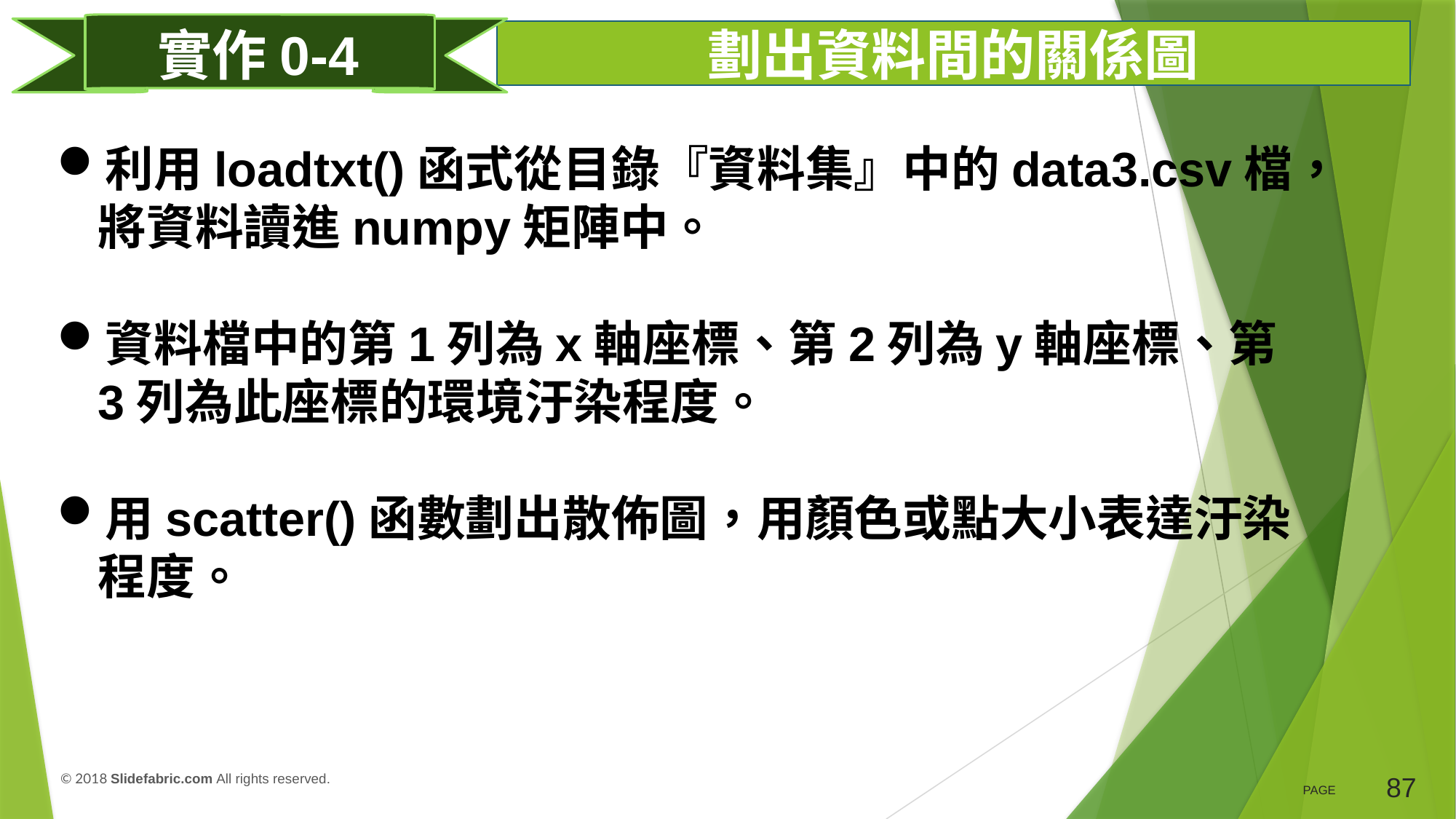

實作0-4
劃出資料間的關係圖
利用loadtxt()函式從目錄『資料集』中的data3.csv檔，將資料讀進numpy矩陣中。

資料檔中的第1列為x軸座標、第2列為y軸座標、第3列為此座標的環境汙染程度。

用scatter()函數劃出散佈圖，用顏色或點大小表達汙染程度。